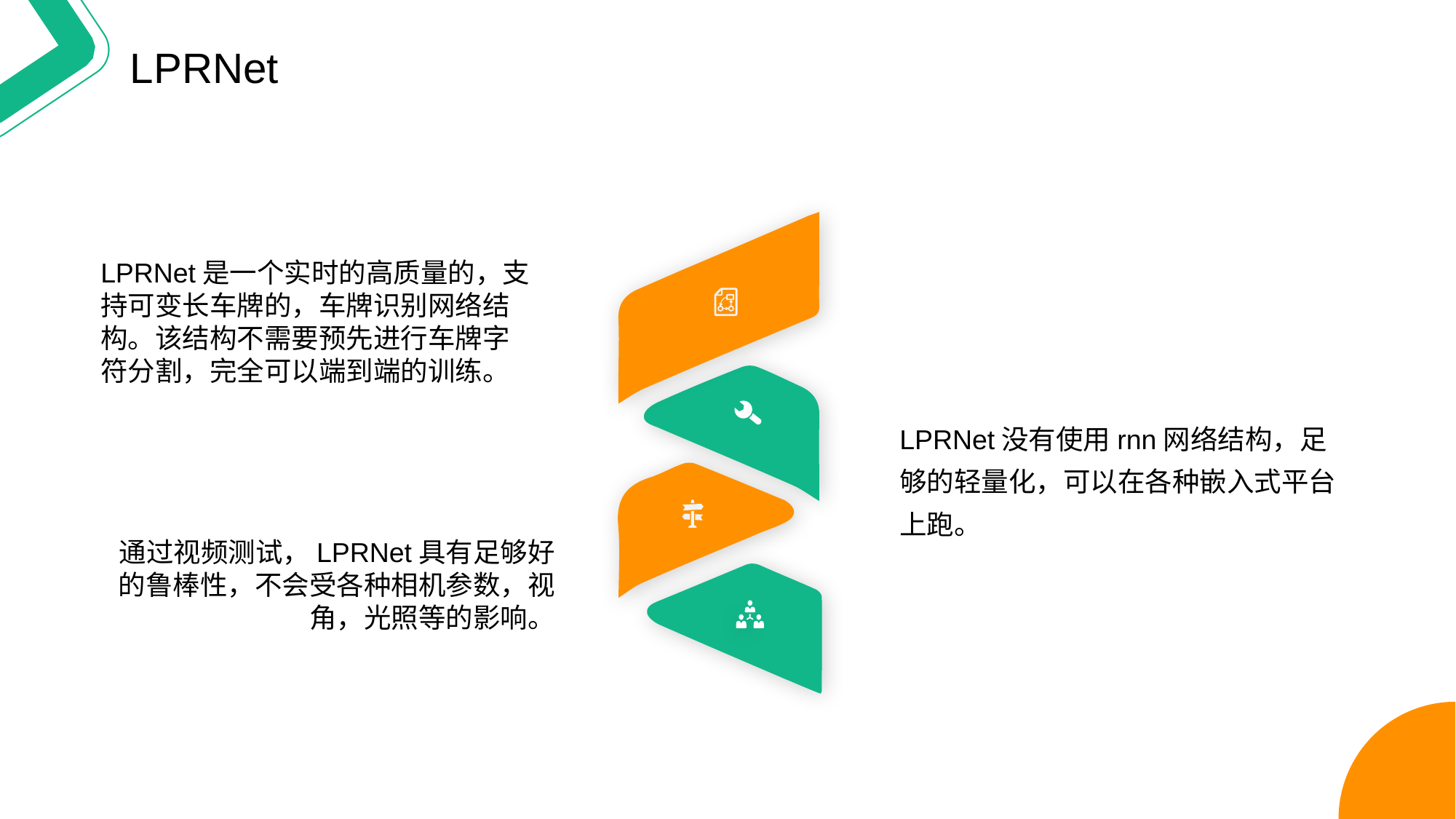

LPRNet

LPRNet是一个实时的高质量的，支持可变长车牌的，车牌识别网络结构。该结构不需要预先进行车牌字符分割，完全可以端到端的训练。

LPRNet没有使用rnn网络结构，足够的轻量化，可以在各种嵌入式平台上跑。

通过视频测试，LPRNet具有足够好的鲁棒性，不会受各种相机参数，视角，光照等的影响。